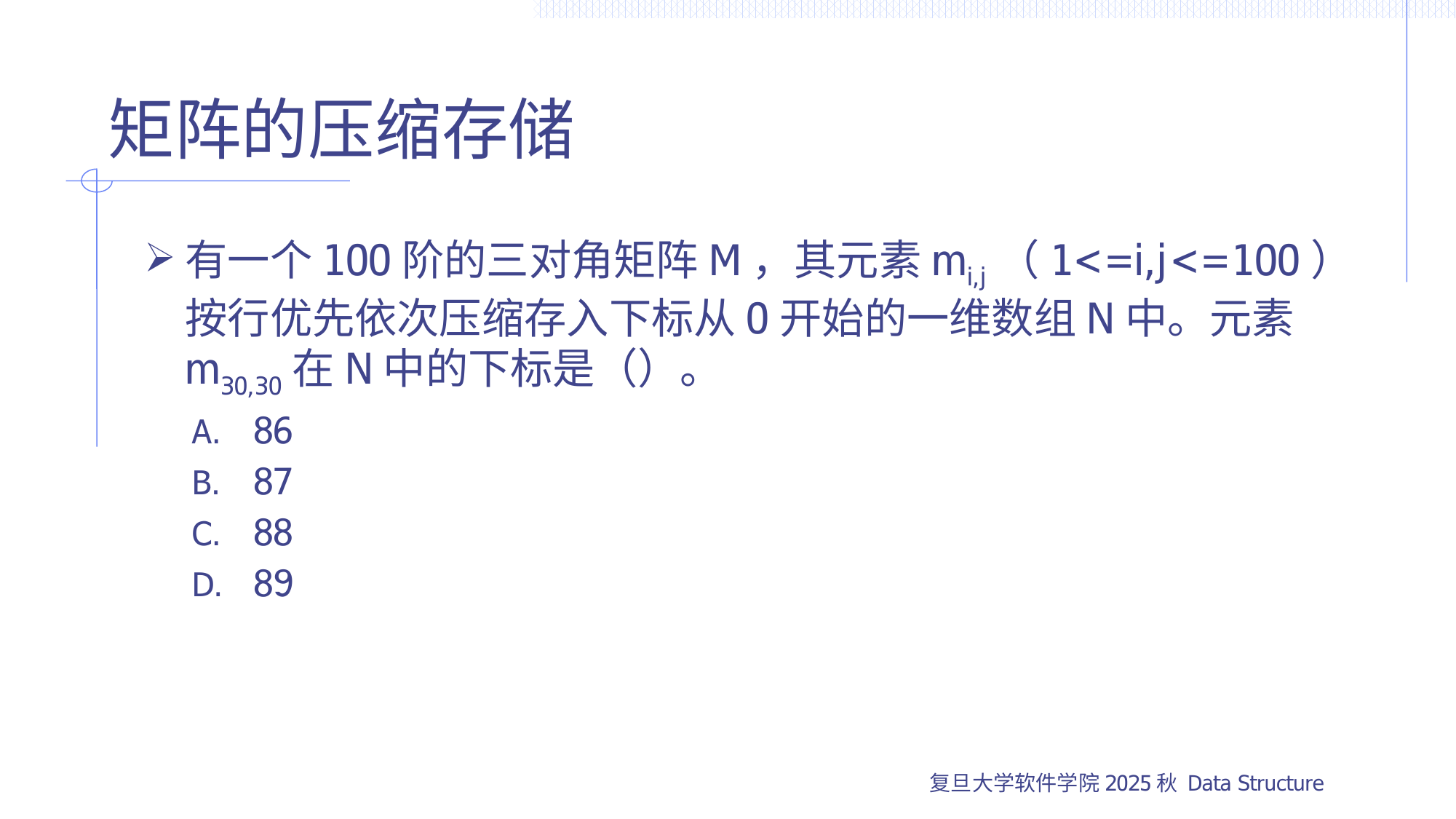

# 矩阵的压缩存储
有一个100阶的三对角矩阵M，其元素mi,j（1<=i,j<=100）按行优先依次压缩存入下标从0开始的一维数组N中。元素m30,30在N中的下标是（）。
86
87
88
89